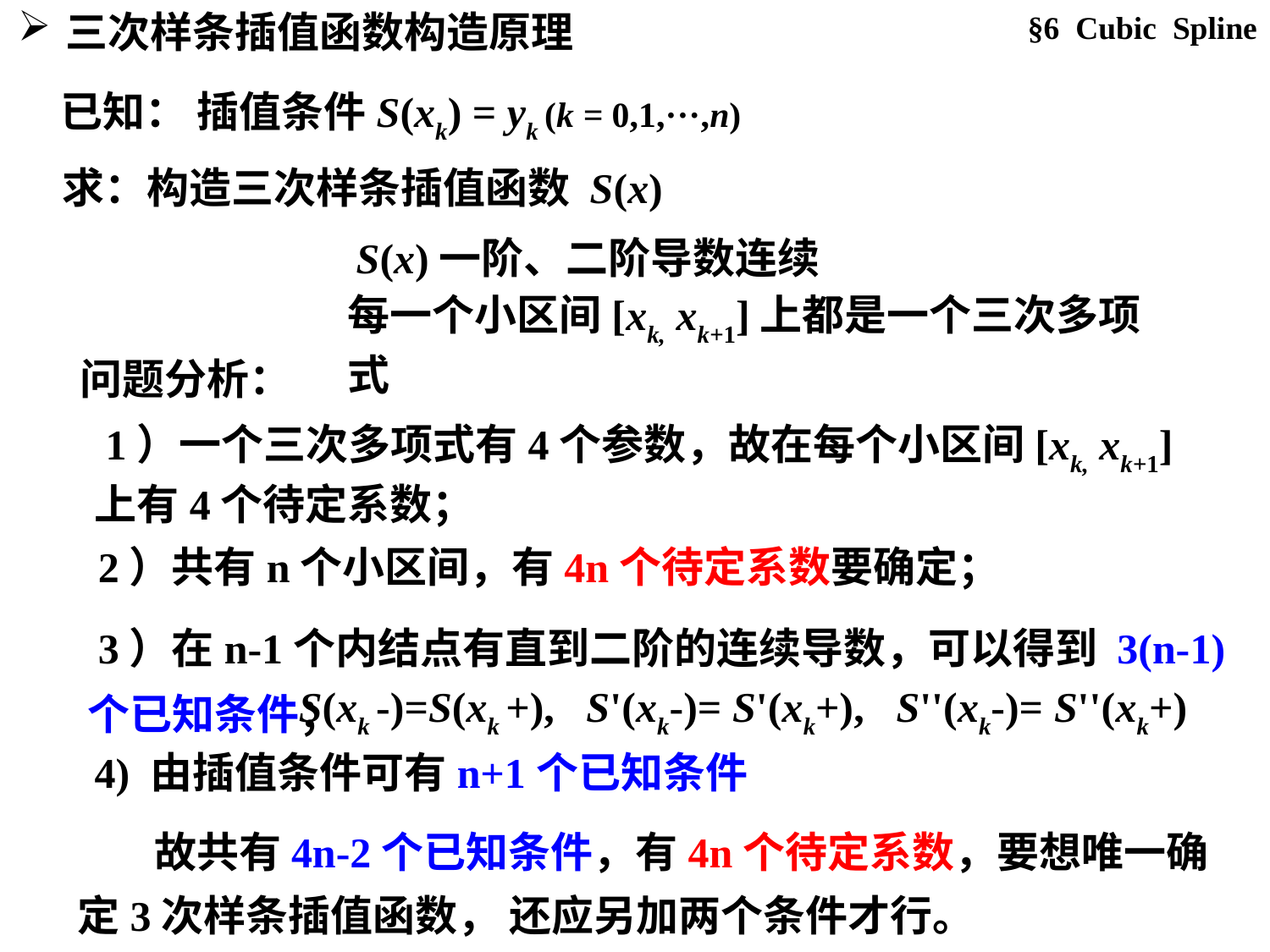

§6  Cubic  Spline
三次样条插值函数构造原理
已知： 插值条件S(xk) = yk (k = 0,1,···,n)
求：构造三次样条插值函数 S(x)
S(x)一阶、二阶导数连续
每一个小区间[xk, xk+1]上都是一个三次多项式
 问题分析：
 1）一个三次多项式有4个参数，故在每个小区间[xk, xk+1] 上有4个待定系数；
 2）共有n个小区间，有4n个待定系数要确定；
 3）在n-1个内结点有直到二阶的连续导数，可以得到 3(n-1)个已知条件；
S(xk -)=S(xk +),   S'(xk-)= S'(xk+),   S''(xk-)= S''(xk+)
 4) 由插值条件可有n+1个已知条件
       故共有4n-2个已知条件，有4n个待定系数，要想唯一确定3次样条插值函数， 还应另加两个条件才行。